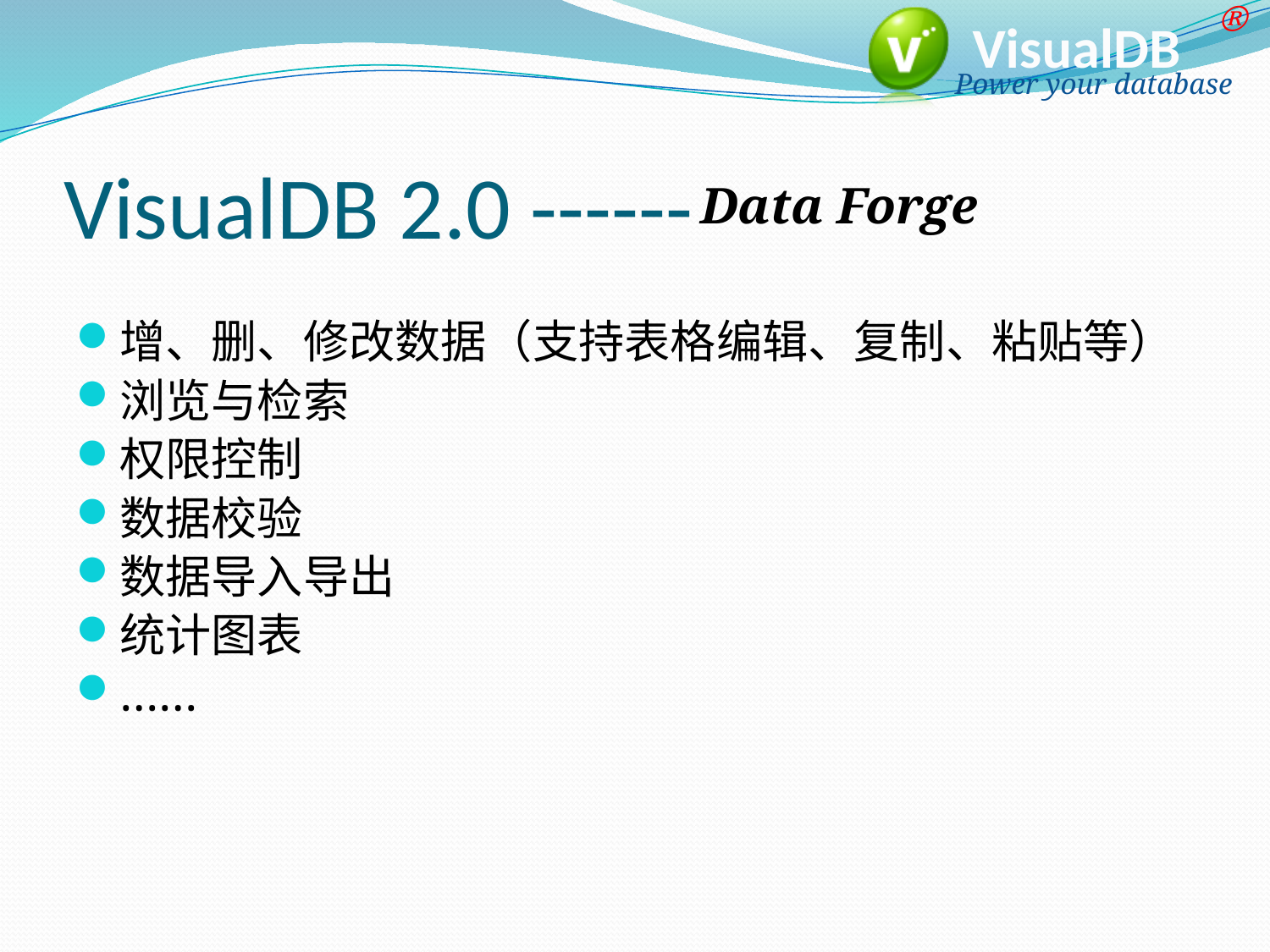

# VisualDB 2.0 ------
 Data Forge
增、删、修改数据（支持表格编辑、复制、粘贴等）
浏览与检索
权限控制
数据校验
数据导入导出
统计图表
……